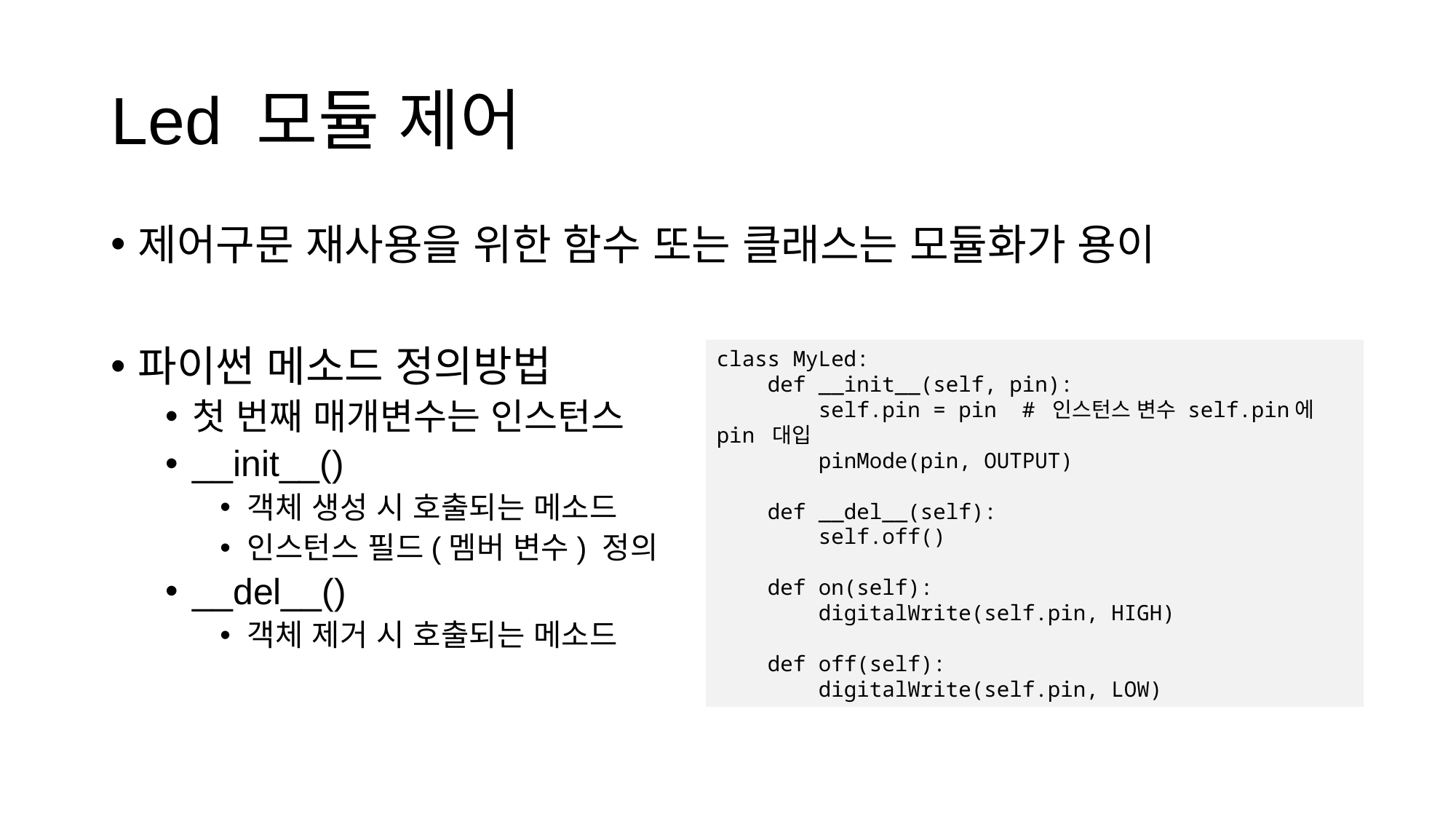

# Led 모듈 제어
제어구문 재사용을 위한 함수 또는 클래스는 모듈화가 용이

파이썬 메소드 정의방법
첫 번째 매개변수는 인스턴스
__init__()
객체 생성 시 호출되는 메소드
인스턴스 필드(멤버 변수) 정의
__del__()
객체 제거 시 호출되는 메소드
class MyLed:
    def __init__(self, pin):
        self.pin = pin  # 인스턴스 변수 self.pin에 pin 대입
        pinMode(pin, OUTPUT)

    def __del__(self):
        self.off()

    def on(self):
        digitalWrite(self.pin, HIGH)

    def off(self):
        digitalWrite(self.pin, LOW)